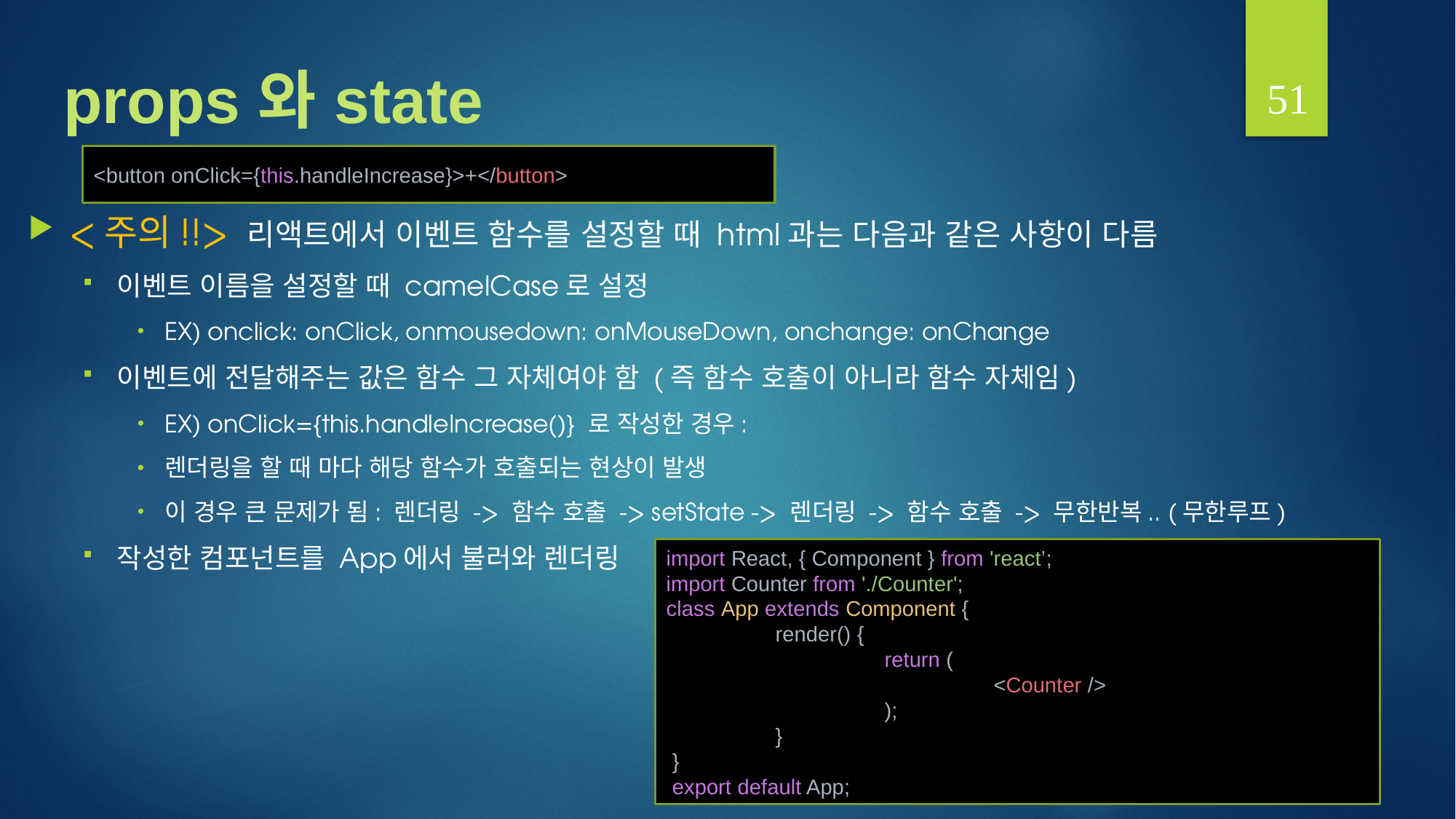

51
# props 와 state

<주의!!> 리액트에서 이벤트 함수를 설정할 때 html과는 다음과 같은 사항이 다름
이벤트 이름을 설정할 때 camelCase로 설정
EX) onclick: onClick, onmousedown: onMouseDown, onchange: onChange
이벤트에 전달해주는 값은 함수 그 자체여야 함 (즉 함수 호출이 아니라 함수 자체임)
EX) onClick={this.handleIncrease()} 로 작성한 경우:
렌더링을 할 때 마다 해당 함수가 호출되는 현상이 발생
이 경우 큰 문제가 됨: 렌더링 -> 함수 호출 -> setState -> 렌더링 -> 함수 호출 -> 무한반복.. (무한루프)
작성한 컴포넌트를 App에서 불러와 렌더링
<button onClick={this.handleIncrease}>+</button>
import React, { Component } from 'react’;
import Counter from './Counter';
class App extends Component {
	render() {
		return (
			<Counter />
		);
	}
 }
 export default App;